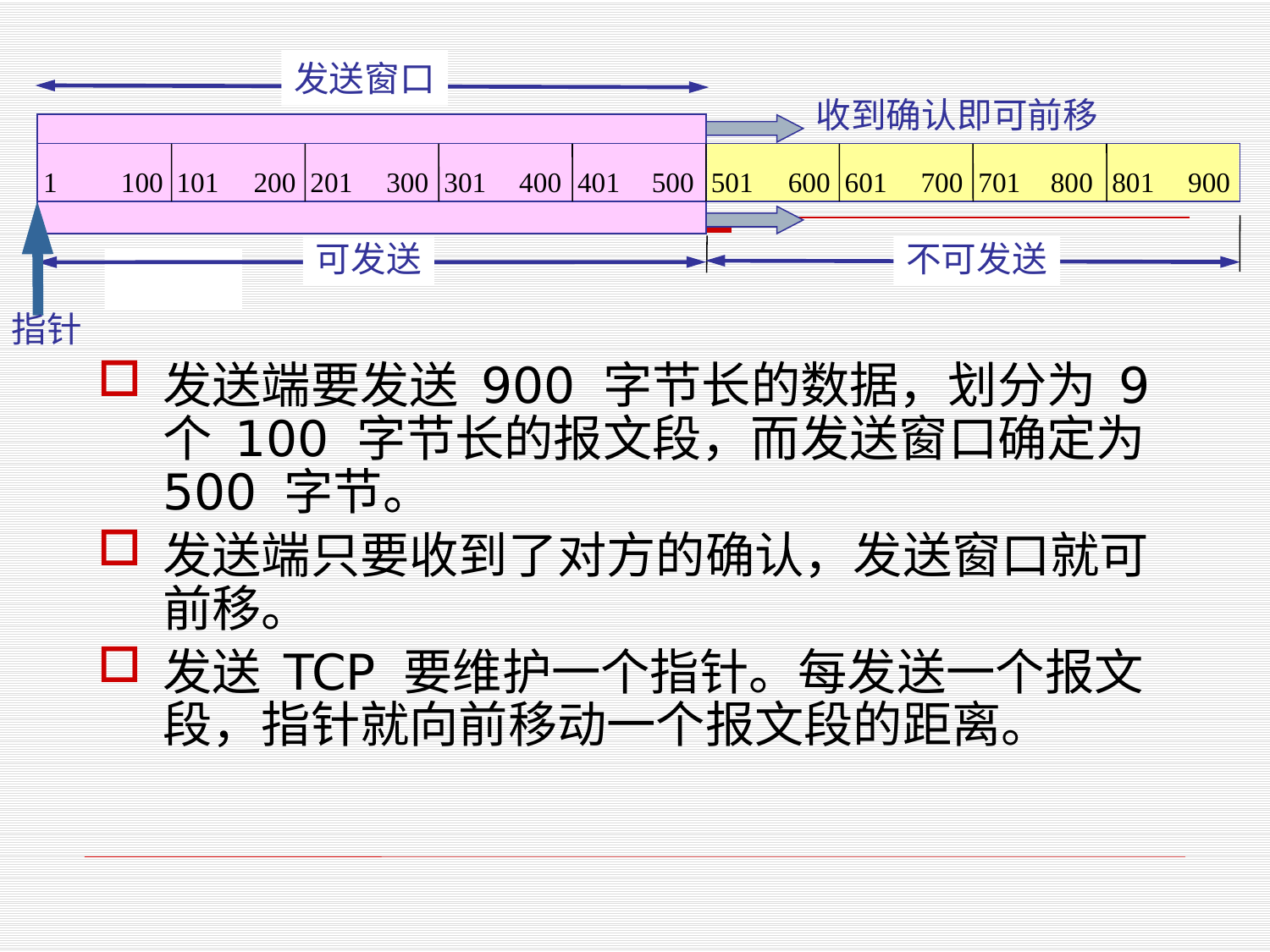

发送窗口

收到确认即可前移

1
100
101
200
201
300
301
400
401
500
501
600
601
700
701
800
801
900

指针

不可发送
可发送

发送端要发送 900 字节长的数据，划分为 9 个 100 字节长的报文段，而发送窗口确定为 500 字节。
发送端只要收到了对方的确认，发送窗口就可前移。
发送 TCP 要维护一个指针。每发送一个报文段，指针就向前移动一个报文段的距离。